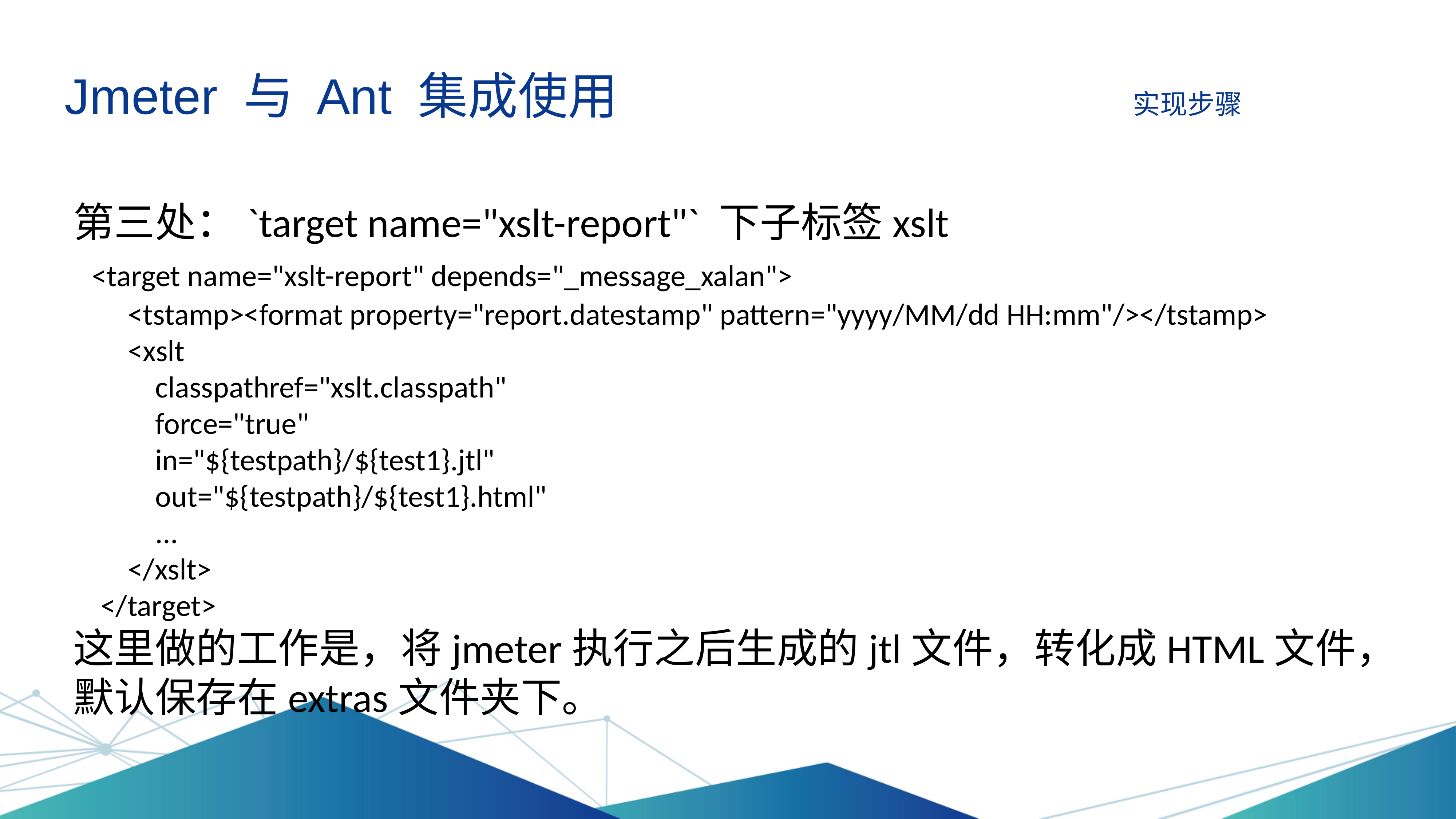

Jmeter 与 Ant 集成使用                                              实现步骤
第三处：`target name="xslt-report"` 下子标签xslt
  <target name="xslt-report" depends="_message_xalan">
        <tstamp><format property="report.datestamp" pattern="yyyy/MM/dd HH:mm"/></tstamp>
        <xslt
            classpathref="xslt.classpath"
            force="true"
            in="${testpath}/${test1}.jtl"
            out="${testpath}/${test1}.html"
            ...
        </xslt>
    </target>
这里做的工作是，将jmeter执行之后生成的jtl文件，转化成HTML文件，默认保存在extras文件夹下。